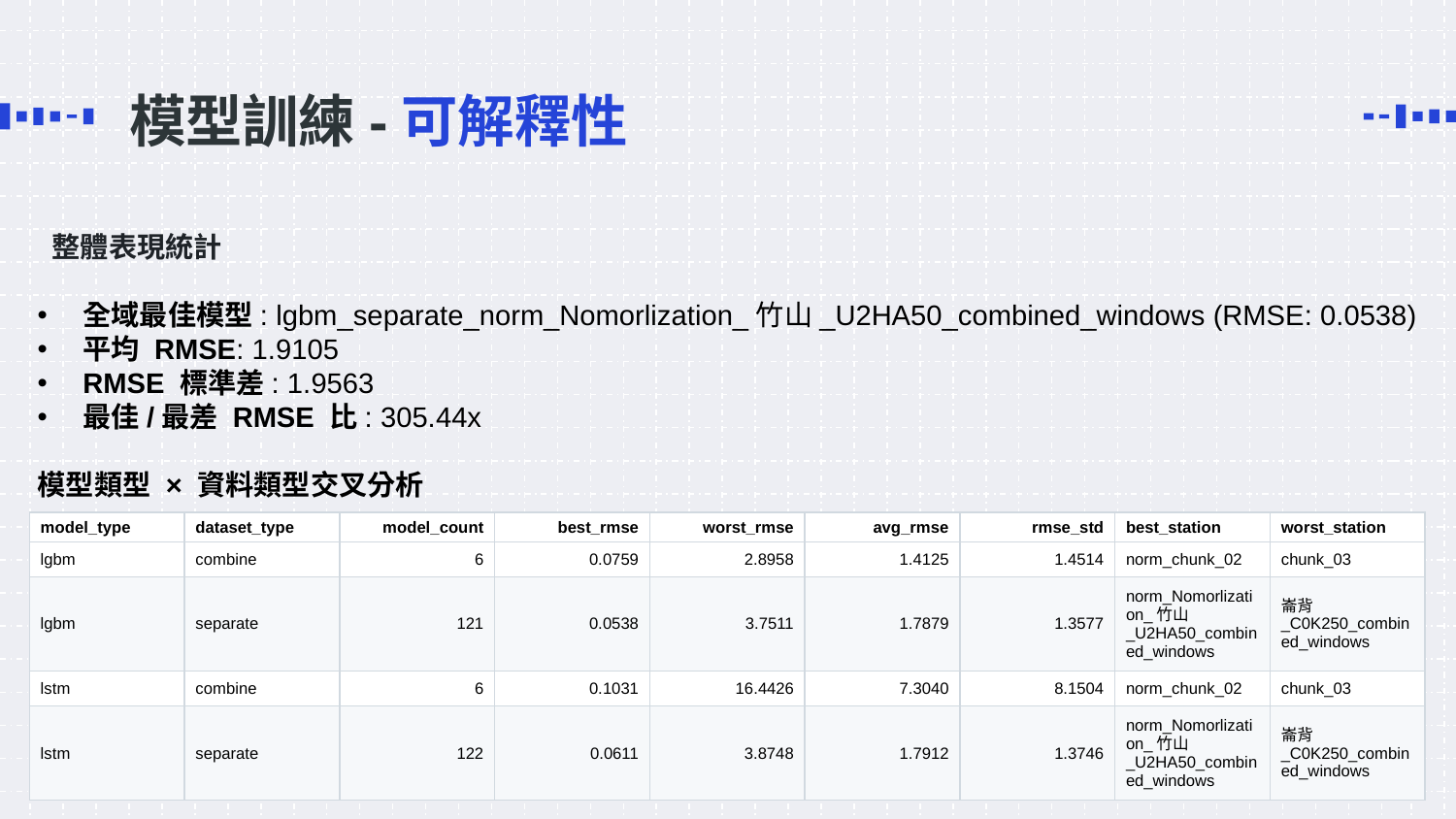

# 模型訓練-可解釋性
 整體表現統計

全域最佳模型: lgbm_separate_norm_Nomorlization_竹山_U2HA50_combined_windows (RMSE: 0.0538)
平均 RMSE: 1.9105
RMSE 標準差: 1.9563
最佳/最差 RMSE 比: 305.44x

模型類型 × 資料類型交叉分析

| model\_type | dataset\_type | model\_count | best\_rmse | worst\_rmse | avg\_rmse | rmse\_std | best\_station | worst\_station |
| --- | --- | --- | --- | --- | --- | --- | --- | --- |
| lgbm | combine | 6 | 0.0759 | 2.8958 | 1.4125 | 1.4514 | norm\_chunk\_02 | chunk\_03 |
| lgbm | separate | 121 | 0.0538 | 3.7511 | 1.7879 | 1.3577 | norm\_Nomorlization\_竹山\_U2HA50\_combined\_windows | 崙背\_C0K250\_combined\_windows |
| lstm | combine | 6 | 0.1031 | 16.4426 | 7.3040 | 8.1504 | norm\_chunk\_02 | chunk\_03 |
| lstm | separate | 122 | 0.0611 | 3.8748 | 1.7912 | 1.3746 | norm\_Nomorlization\_竹山\_U2HA50\_combined\_windows | 崙背\_C0K250\_combined\_windows |